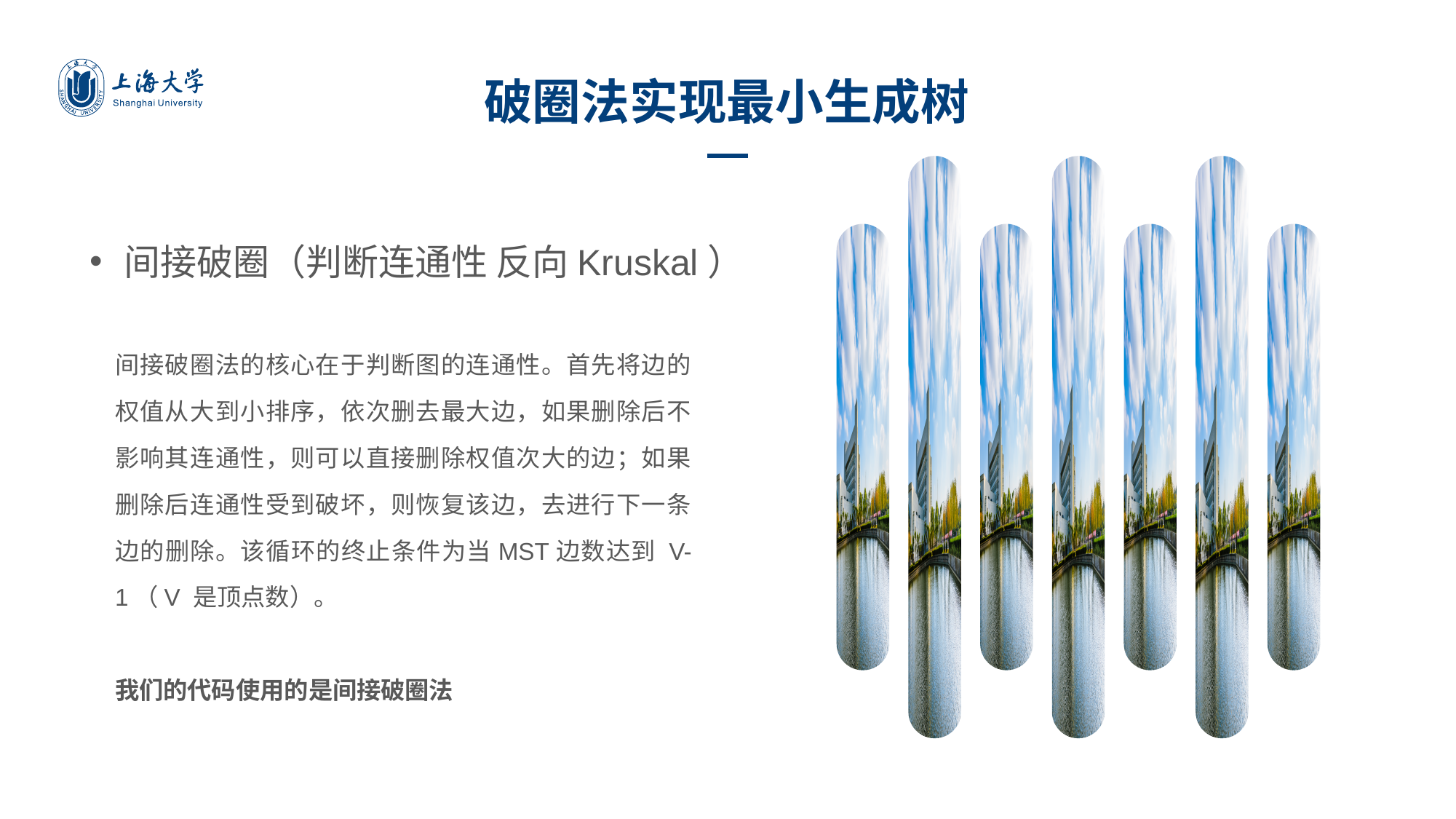

破圈法实现最小生成树

间接破圈（判断连通性 反向Kruskal）
间接破圈法的核心在于判断图的连通性。首先将边的权值从大到小排序，依次删去最大边，如果删除后不影响其连通性，则可以直接删除权值次大的边；如果删除后连通性受到破坏，则恢复该边，去进行下一条边的删除。该循环的终止条件为当MST边数达到 V-1（V 是顶点数）。

我们的代码使用的是间接破圈法
92%